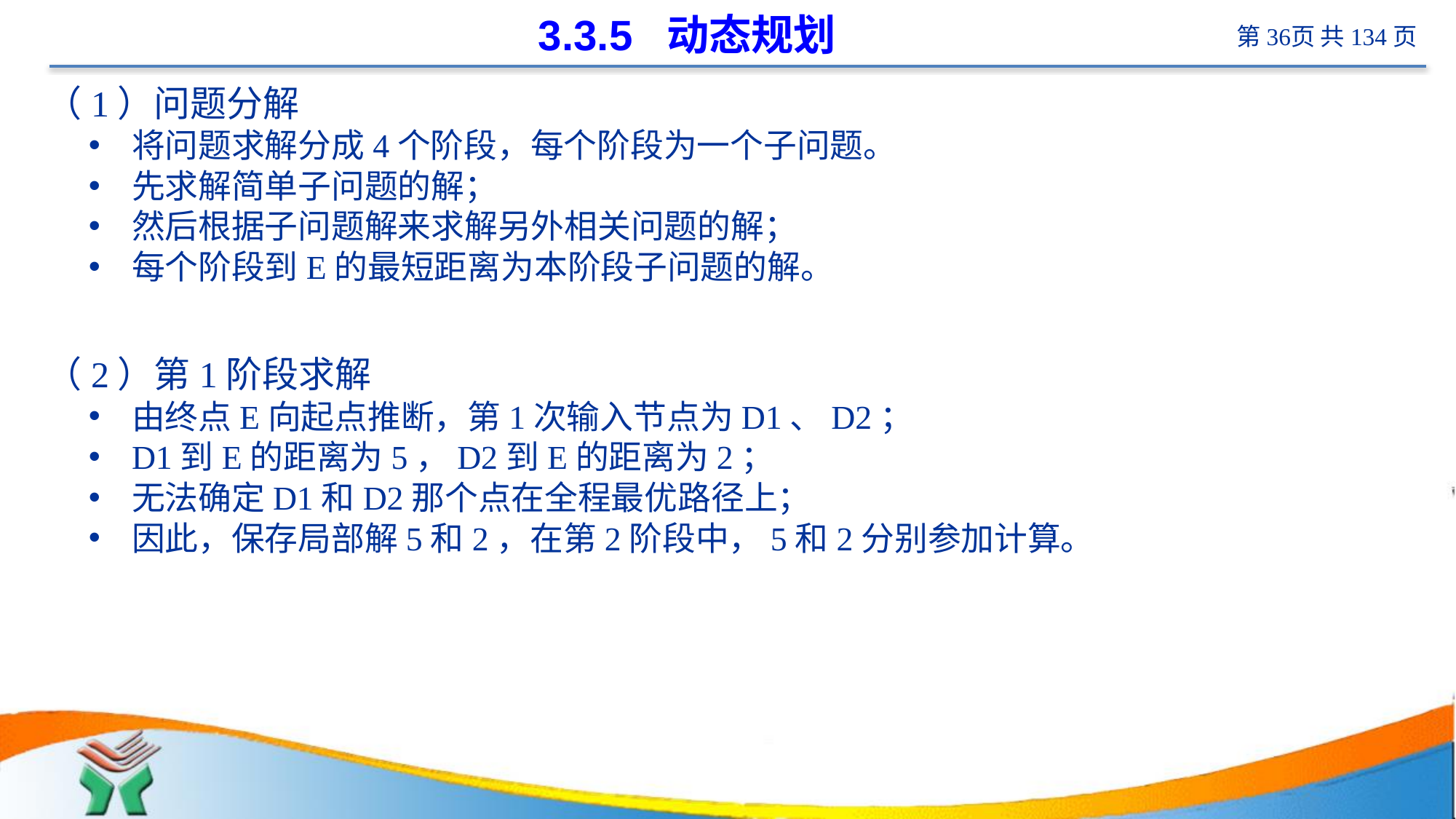

# 3.3.5  动态规划
（1）问题分解
将问题求解分成4个阶段，每个阶段为一个子问题。
先求解简单子问题的解；
然后根据子问题解来求解另外相关问题的解；
每个阶段到E的最短距离为本阶段子问题的解。

（2）第1阶段求解
由终点E向起点推断，第1次输入节点为D1、D2；
D1到E的距离为5，D2到E的距离为2；
无法确定D1和D2那个点在全程最优路径上；
因此，保存局部解5和2，在第2阶段中，5和2分别参加计算。